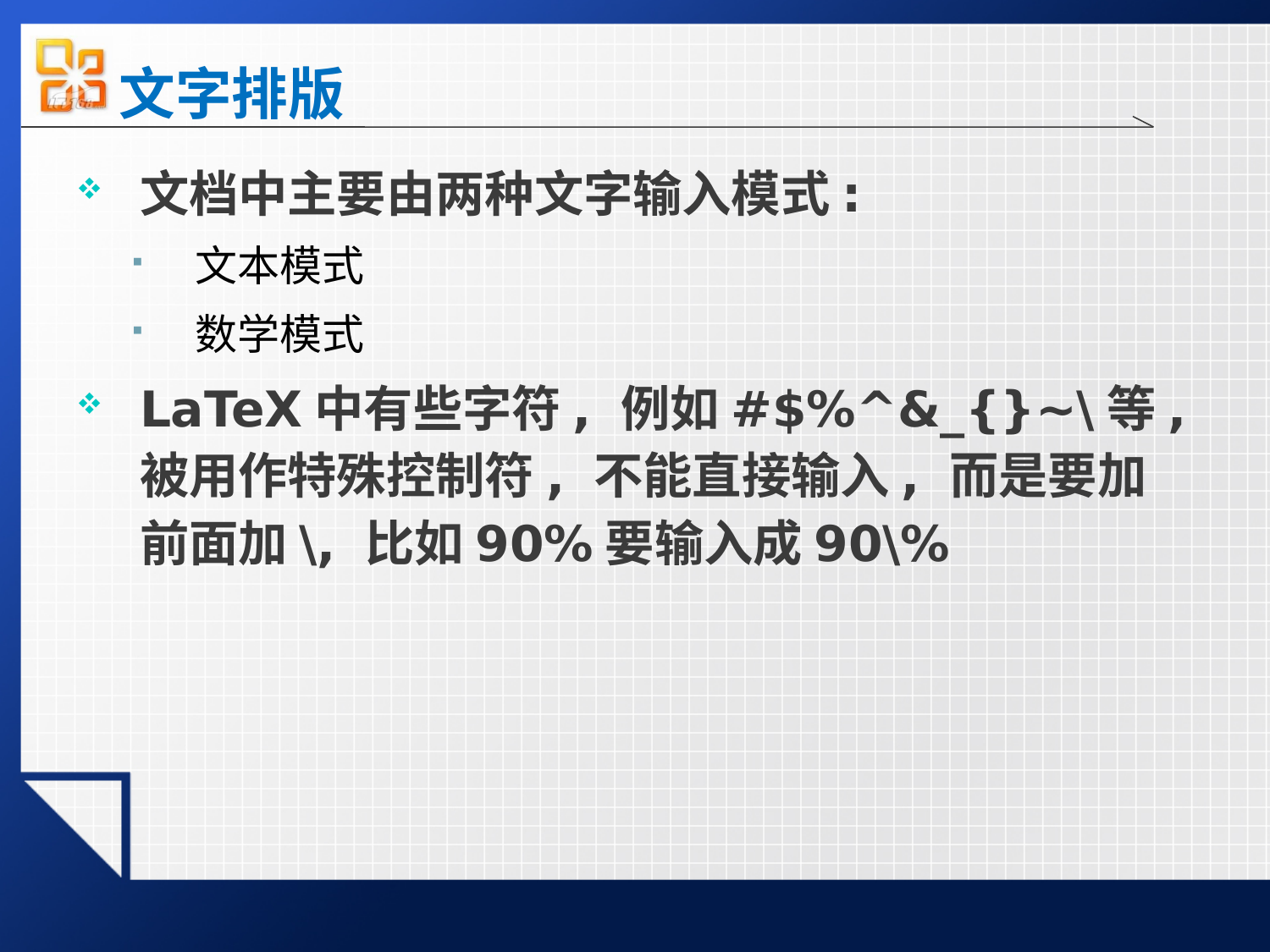

# 文字排版
文档中主要由两种文字输入模式:
文本模式
数学模式
LaTeX中有些字符, 例如#$%^&_{}~\等, 被用作特殊控制符, 不能直接输入, 而是要加前面加\, 比如90%要输入成90\%